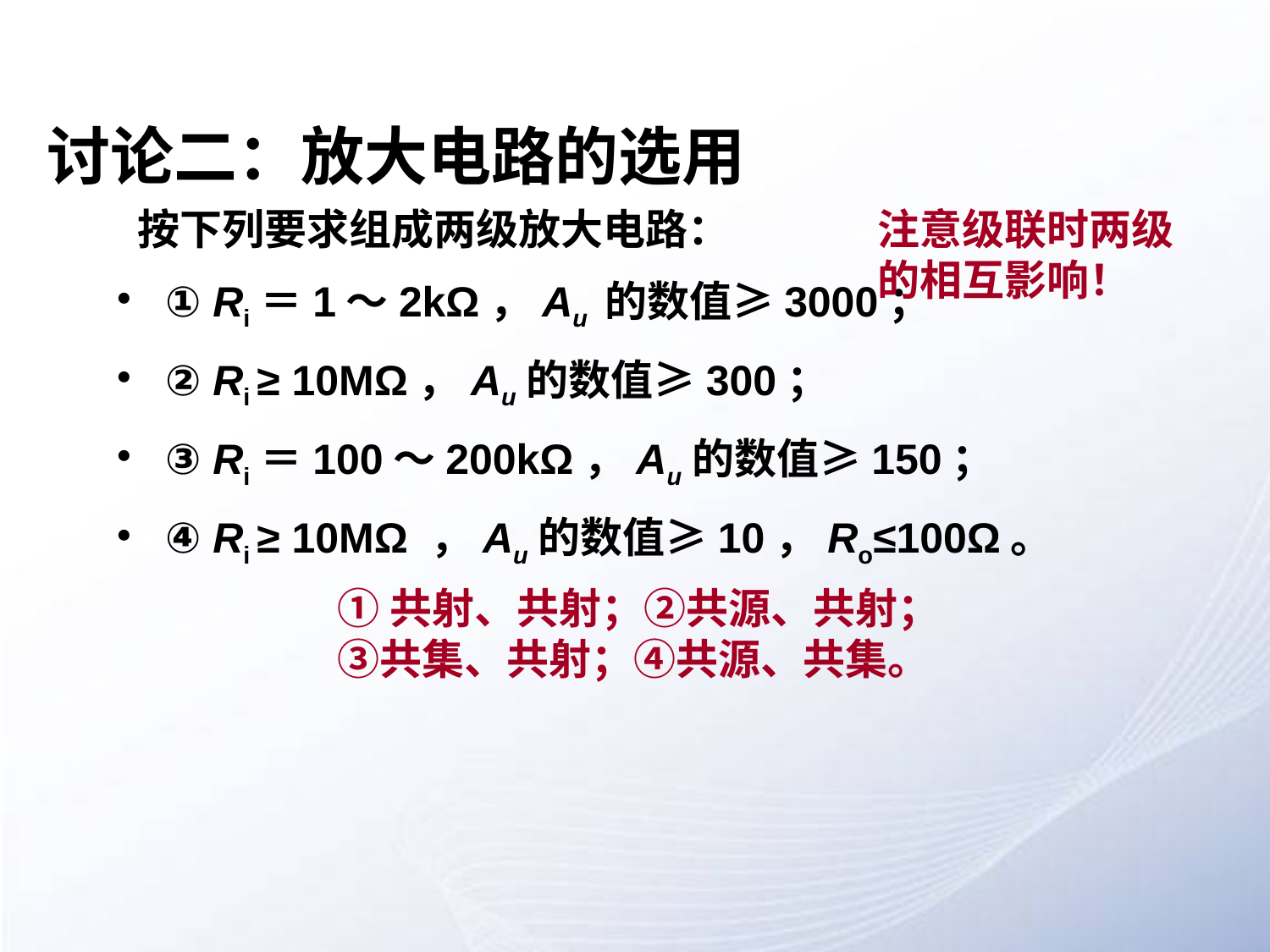

# 讨论二：放大电路的选用
 按下列要求组成两级放大电路：
① Ri＝1～2kΩ，Au 的数值≥3000；
② Ri ≥ 10MΩ，Au的数值≥300；
③ Ri＝100～200kΩ，Au的数值≥150；
④ Ri ≥ 10MΩ ，Au的数值≥10，Ro≤100Ω。
注意级联时两级的相互影响！
①共射、共射；②共源、共射；③共集、共射；④共源、共集。